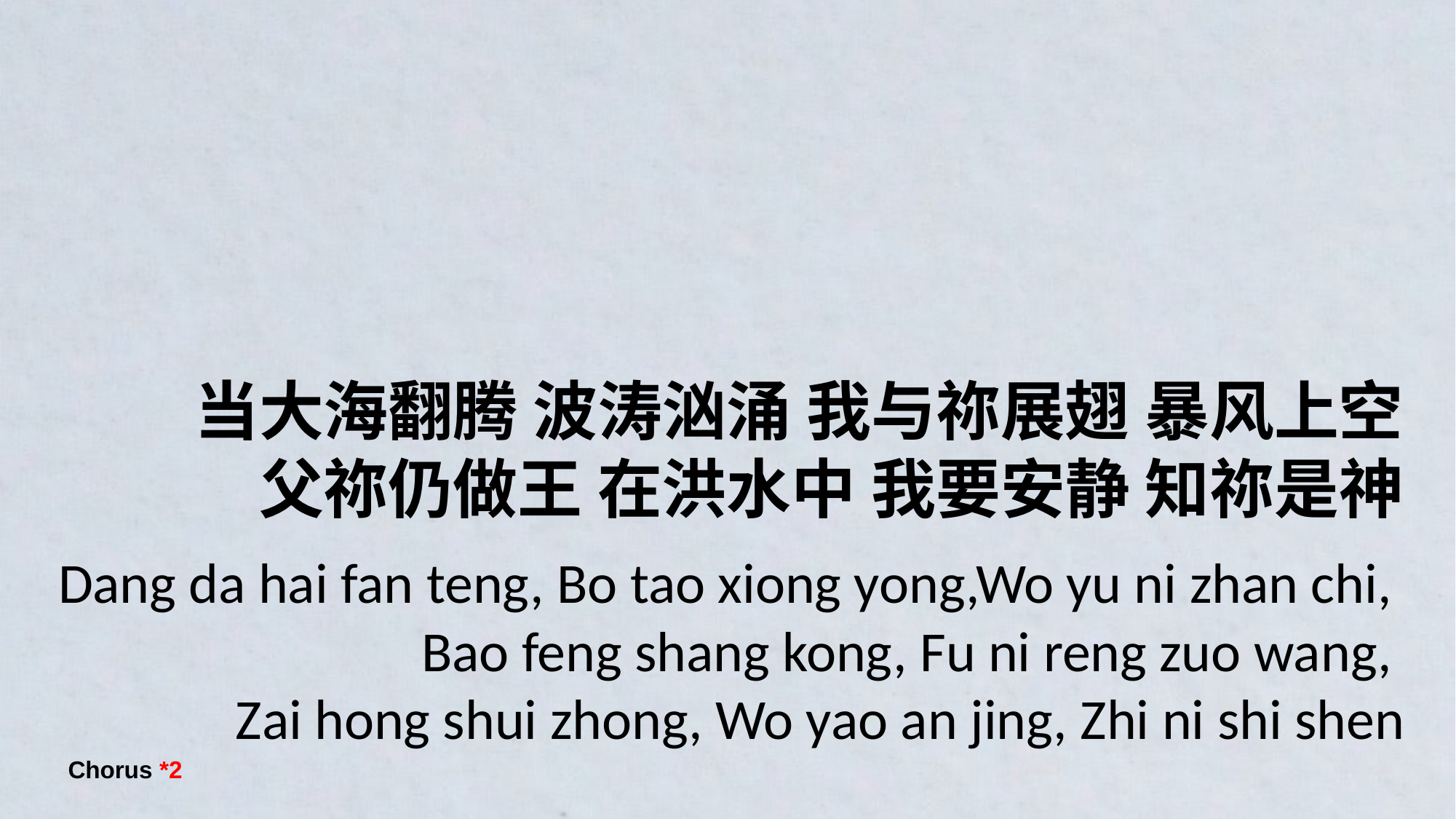

当大海翻腾 波涛汹涌 我与祢展翅 暴风上空
父祢仍做王 在洪水中 我要安静 知祢是神

Dang da hai fan teng, Bo tao xiong yong,Wo yu ni zhan chi,
Bao feng shang kong, Fu ni reng zuo wang,
Zai hong shui zhong, Wo yao an jing, Zhi ni shi shen

Chorus *2